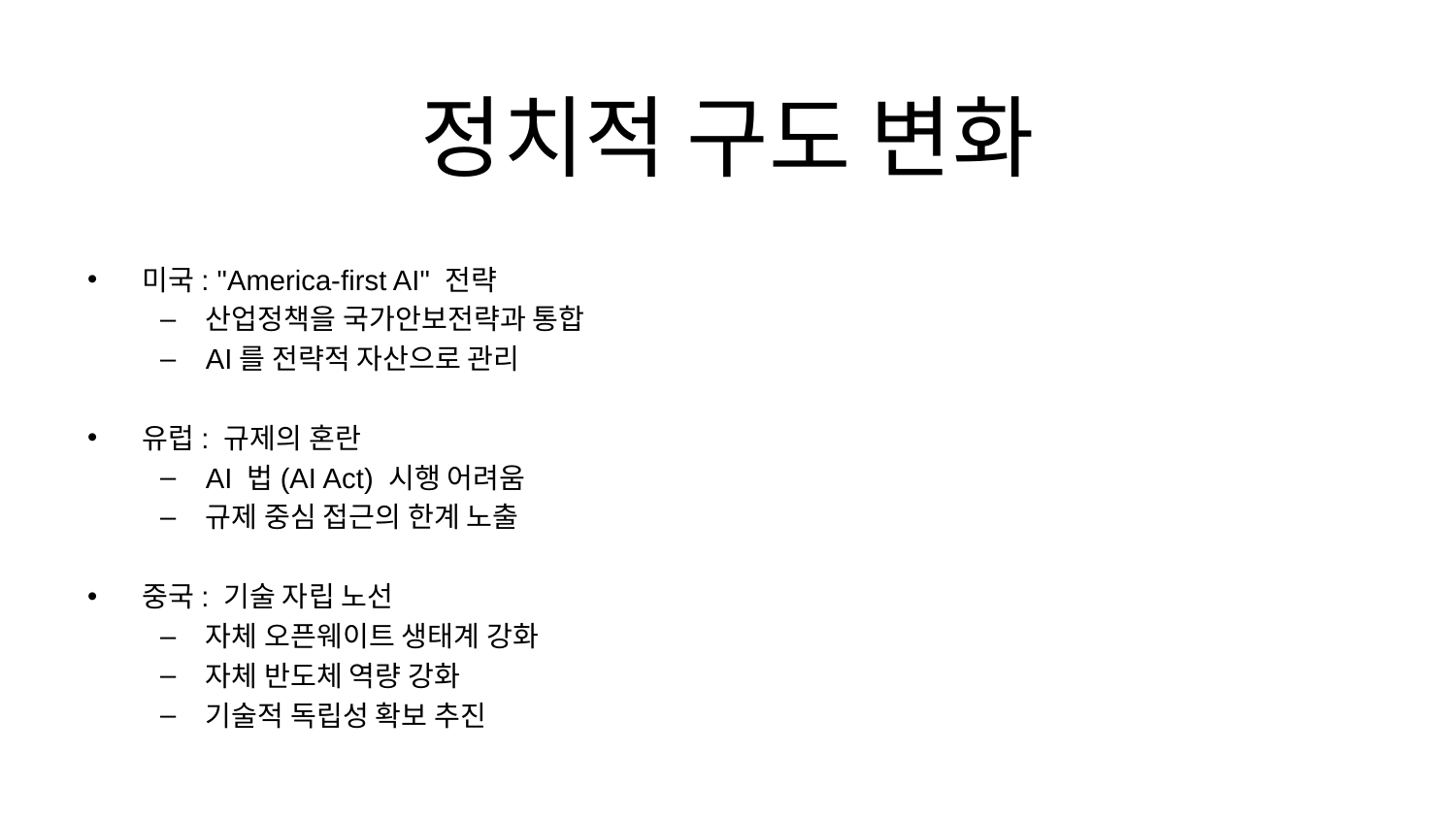

# 정치적 구도 변화
미국: "America-first AI" 전략
산업정책을 국가안보전략과 통합
AI를 전략적 자산으로 관리

유럽: 규제의 혼란
AI 법(AI Act) 시행 어려움
규제 중심 접근의 한계 노출

중국: 기술 자립 노선
자체 오픈웨이트 생태계 강화
자체 반도체 역량 강화
기술적 독립성 확보 추진